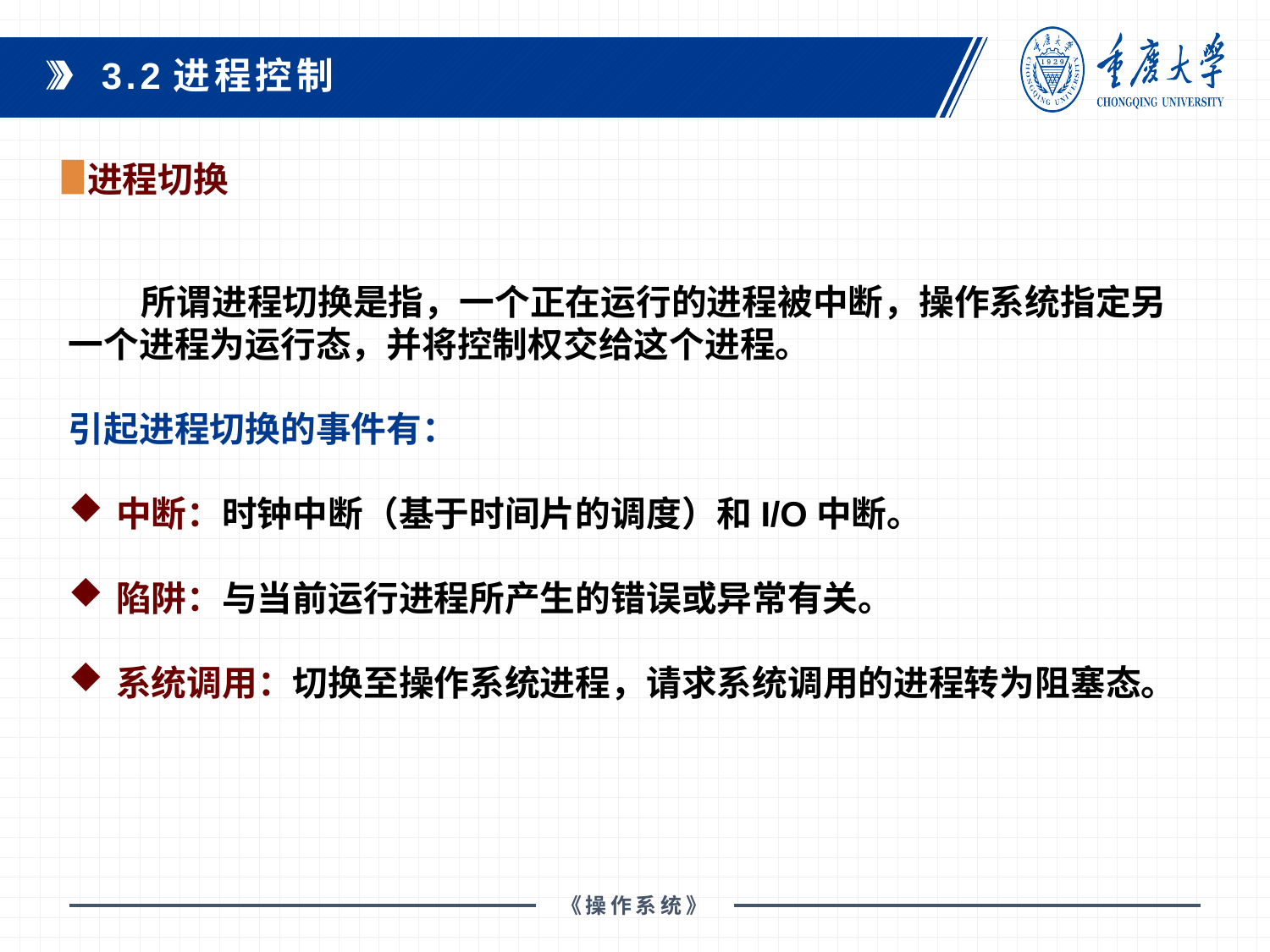

3.2进程控制

进程切换

        所谓进程切换是指，一个正在运行的进程被中断，操作系统指定另一个进程为运行态，并将控制权交给这个进程。

引起进程切换的事件有：

中断：时钟中断（基于时间片的调度）和I/O中断。

陷阱：与当前运行进程所产生的错误或异常有关。

系统调用：切换至操作系统进程，请求系统调用的进程转为阻塞态。